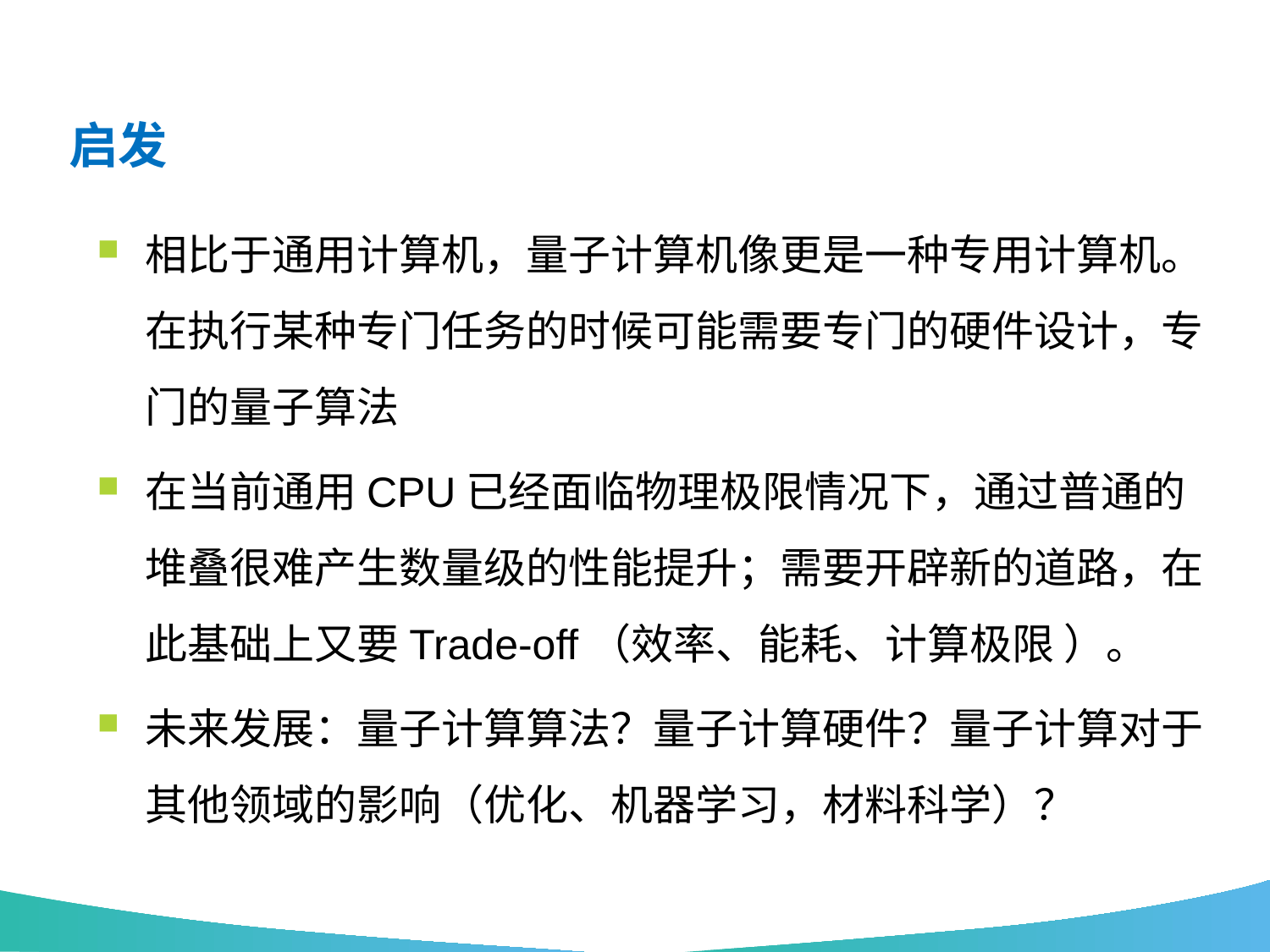

启发
相比于通用计算机，量子计算机像更是一种专用计算机。在执行某种专门任务的时候可能需要专门的硬件设计，专门的量子算法
在当前通用CPU已经面临物理极限情况下，通过普通的堆叠很难产生数量级的性能提升；需要开辟新的道路，在此基础上又要Trade-off（效率、能耗、计算极限 ）。
未来发展：量子计算算法？量子计算硬件？量子计算对于其他领域的影响（优化、机器学习，材料科学）？
27